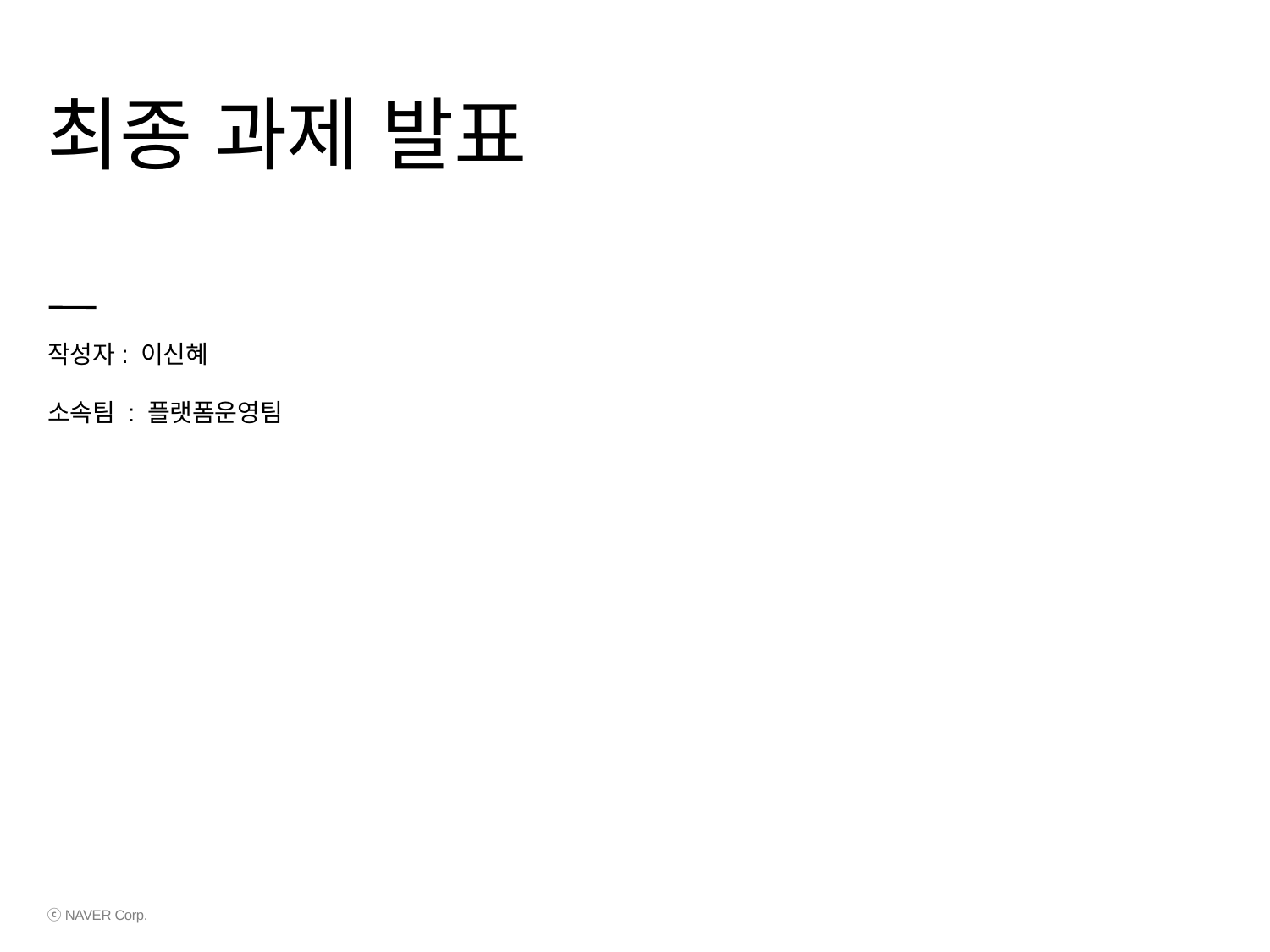

# 최종 과제 발표
작성자: 이신혜
소속팀 : 플랫폼운영팀
ⓒ NAVER Corp.